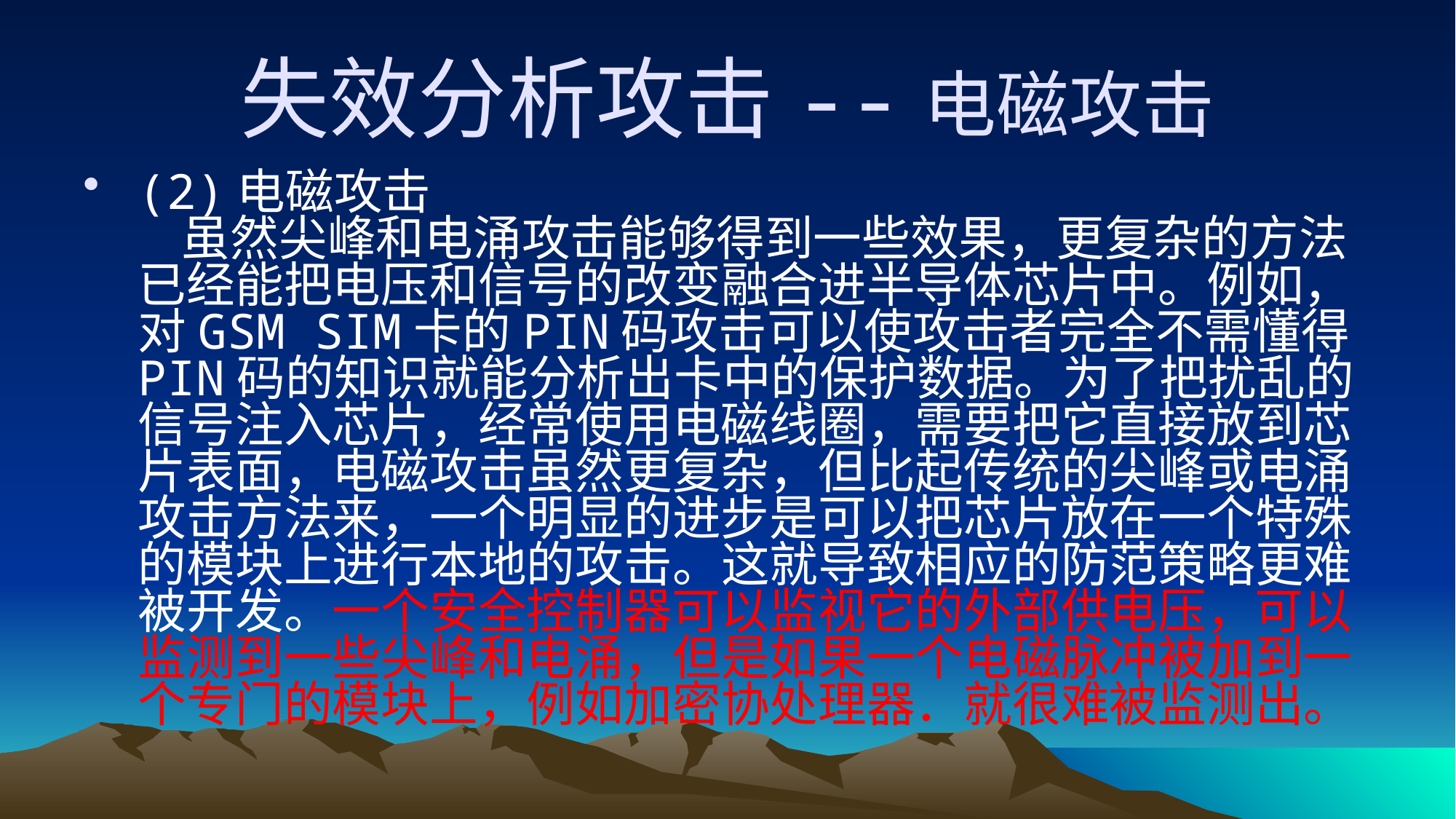

# 失效分析攻击--电磁攻击
(2)电磁攻击 
    虽然尖峰和电涌攻击能够得到一些效果，更复杂的方法已经能把电压和信号的改变融合进半导体芯片中。例如，对GSM SIM卡的PIN码攻击可以使攻击者完全不需懂得PIN码的知识就能分析出卡中的保护数据。为了把扰乱的信号注入芯片，经常使用电磁线圈，需要把它直接放到芯片表面，电磁攻击虽然更复杂，但比起传统的尖峰或电涌攻击方法来，一个明显的进步是可以把芯片放在一个特殊的模块上进行本地的攻击。这就导致相应的防范策略更难被开发。一个安全控制器可以监视它的外部供电压，可以监测到一些尖峰和电涌，但是如果一个电磁脉冲被加到一个专门的模块上，例如加密协处理器．就很难被监测出。